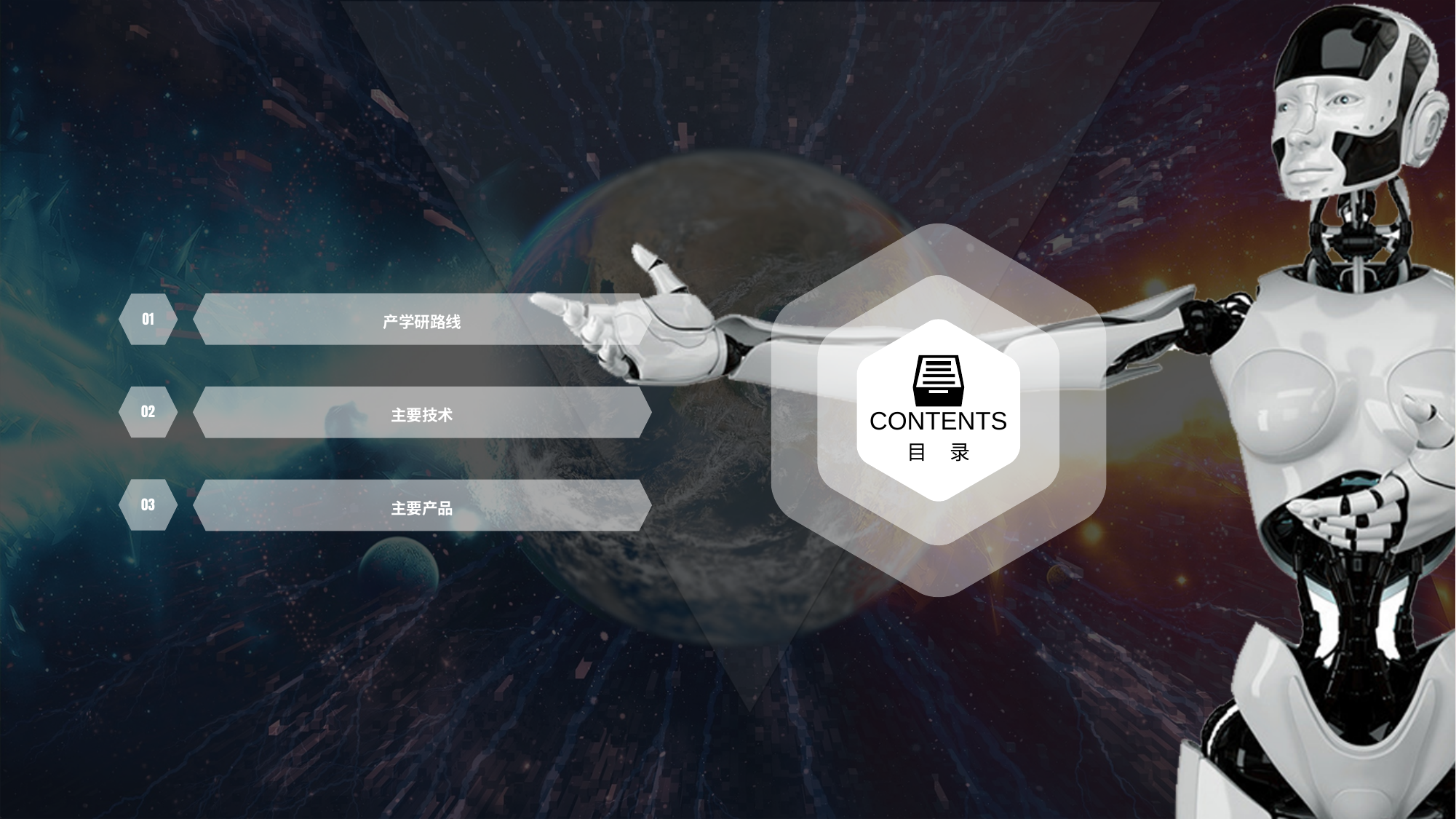

CONTENTS
目     录
产学研路线
01
02
主要技术
03
主要产品